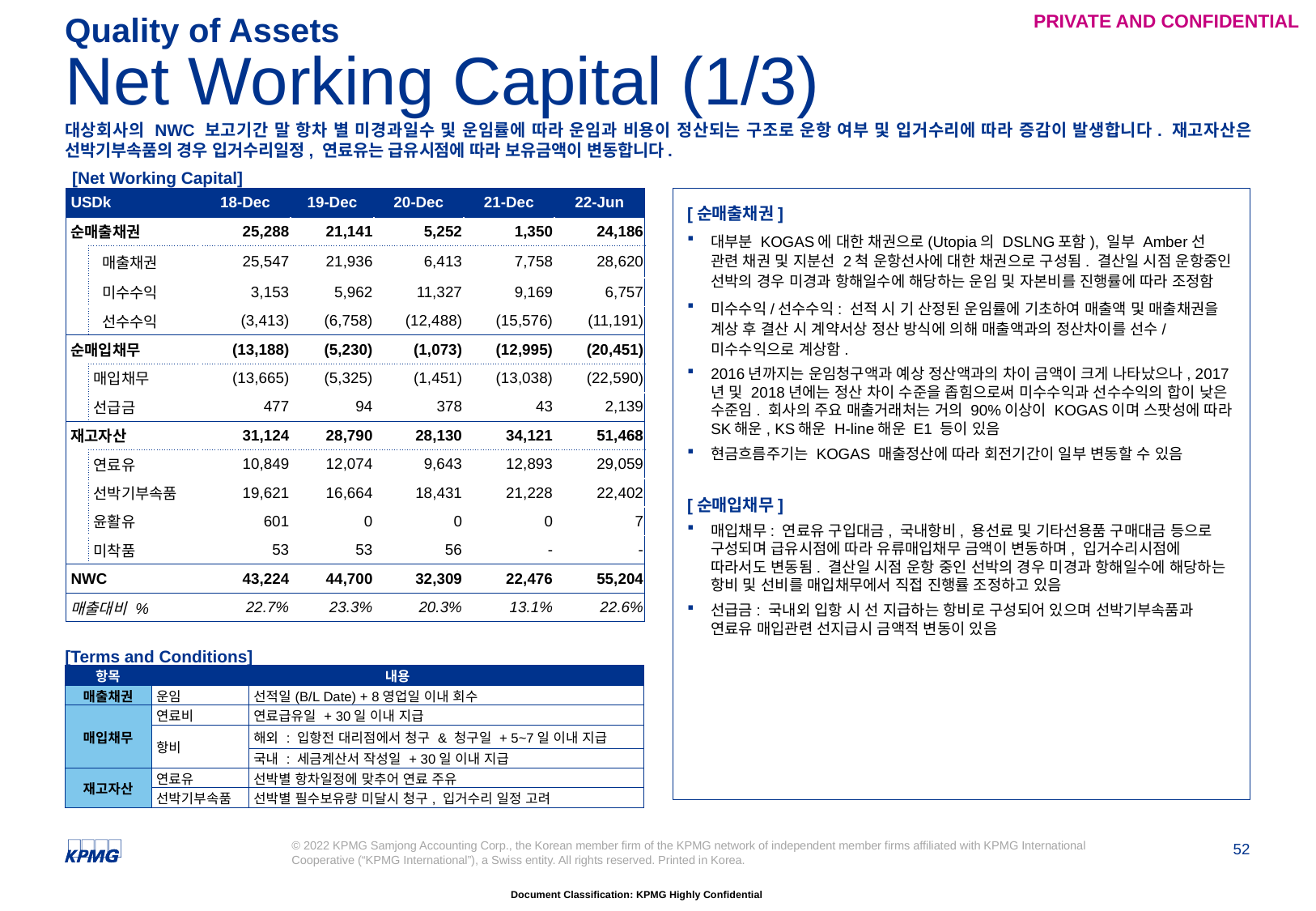

Quality of Assets
# Net Working Capital (1/3)
대상회사의 NWC 보고기간 말 항차 별 미경과일수 및 운임률에 따라 운임과 비용이 정산되는 구조로 운항 여부 및 입거수리에 따라 증감이 발생합니다. 재고자산은 선박기부속품의 경우 입거수리일정, 연료유는 급유시점에 따라 보유금액이 변동합니다.
[Net Working Capital]
| USDk |  | 18-Dec | 19-Dec | 20-Dec | 21-Dec | 22-Jun |
| --- | --- | --- | --- | --- | --- | --- |
| 순매출채권 |  | 25,288 | 21,141 | 5,252 | 1,350 | 24,186 |
|  | 매출채권 | 25,547 | 21,936 | 6,413 | 7,758 | 28,620 |
|  | 미수수익 | 3,153 | 5,962 | 11,327 | 9,169 | 6,757 |
|  | 선수수익 | (3,413) | (6,758) | (12,488) | (15,576) | (11,191) |
| 순매입채무 |  | (13,188) | (5,230) | (1,073) | (12,995) | (20,451) |
|  | 매입채무 | (13,665) | (5,325) | (1,451) | (13,038) | (22,590) |
|  | 선급금 | 477 | 94 | 378 | 43 | 2,139 |
| 재고자산 |  | 31,124 | 28,790 | 28,130 | 34,121 | 51,468 |
|  | 연료유 | 10,849 | 12,074 | 9,643 | 12,893 | 29,059 |
|  | 선박기부속품 | 19,621 | 16,664 | 18,431 | 21,228 | 22,402 |
|  | 윤활유 | 601 | 0 | 0 | 0 | 7 |
|  | 미착품 | 53 | 53 | 56 | - | - |
| NWC |  | 43,224 | 44,700 | 32,309 | 22,476 | 55,204 |
| 매출대비 % |  | 22.7% | 23.3% | 20.3% | 13.1% | 22.6% |
[순매출채권]
대부분 KOGAS에 대한 채권으로(Utopia의 DSLNG포함), 일부 Amber선 관련 채권 및 지분선 2척 운항선사에 대한 채권으로 구성됨. 결산일 시점 운항중인 선박의 경우 미경과 항해일수에 해당하는 운임 및 자본비를 진행률에 따라 조정함
미수수익/선수수익: 선적 시 기 산정된 운임률에 기초하여 매출액 및 매출채권을 계상 후 결산 시 계약서상 정산 방식에 의해 매출액과의 정산차이를 선수/미수수익으로 계상함.
2016년까지는 운임청구액과 예상 정산액과의 차이 금액이 크게 나타났으나, 2017년 및 2018년에는 정산 차이 수준을 좁힘으로써 미수수익과 선수수익의 합이 낮은 수준임. 회사의 주요 매출거래처는 거의 90%이상이 KOGAS이며 스팟성에 따라 SK해운, KS해운 H-line해운 E1 등이 있음
현금흐름주기는 KOGAS 매출정산에 따라 회전기간이 일부 변동할 수 있음

[순매입채무]
매입채무: 연료유 구입대금, 국내항비, 용선료 및 기타선용품 구매대금 등으로 구성되며 급유시점에 따라 유류매입채무 금액이 변동하며, 입거수리시점에 따라서도 변동됨. 결산일 시점 운항 중인 선박의 경우 미경과 항해일수에 해당하는 항비 및 선비를 매입채무에서 직접 진행률 조정하고 있음
선급금: 국내외 입항 시 선 지급하는 항비로 구성되어 있으며 선박기부속품과 연료유 매입관련 선지급시 금액적 변동이 있음

[Terms and Conditions]
| 항목 | 내용 |  |
| --- | --- | --- |
| 매출채권 | 운임 | 선적일(B/L Date) + 8영업일 이내 회수 |
| 매입채무 | 연료비 | 연료급유일 + 30일 이내 지급 |
|  | 항비 | 해외 : 입항전 대리점에서 청구 & 청구일 + 5~7일 이내 지급 |
|  |  | 국내 : 세금계산서 작성일 + 30일 이내 지급 |
| 재고자산 | 연료유 | 선박별 항차일정에 맞추어 연료 주유 |
|  | 선박기부속품 | 선박별 필수보유량 미달시 청구, 입거수리 일정 고려 |